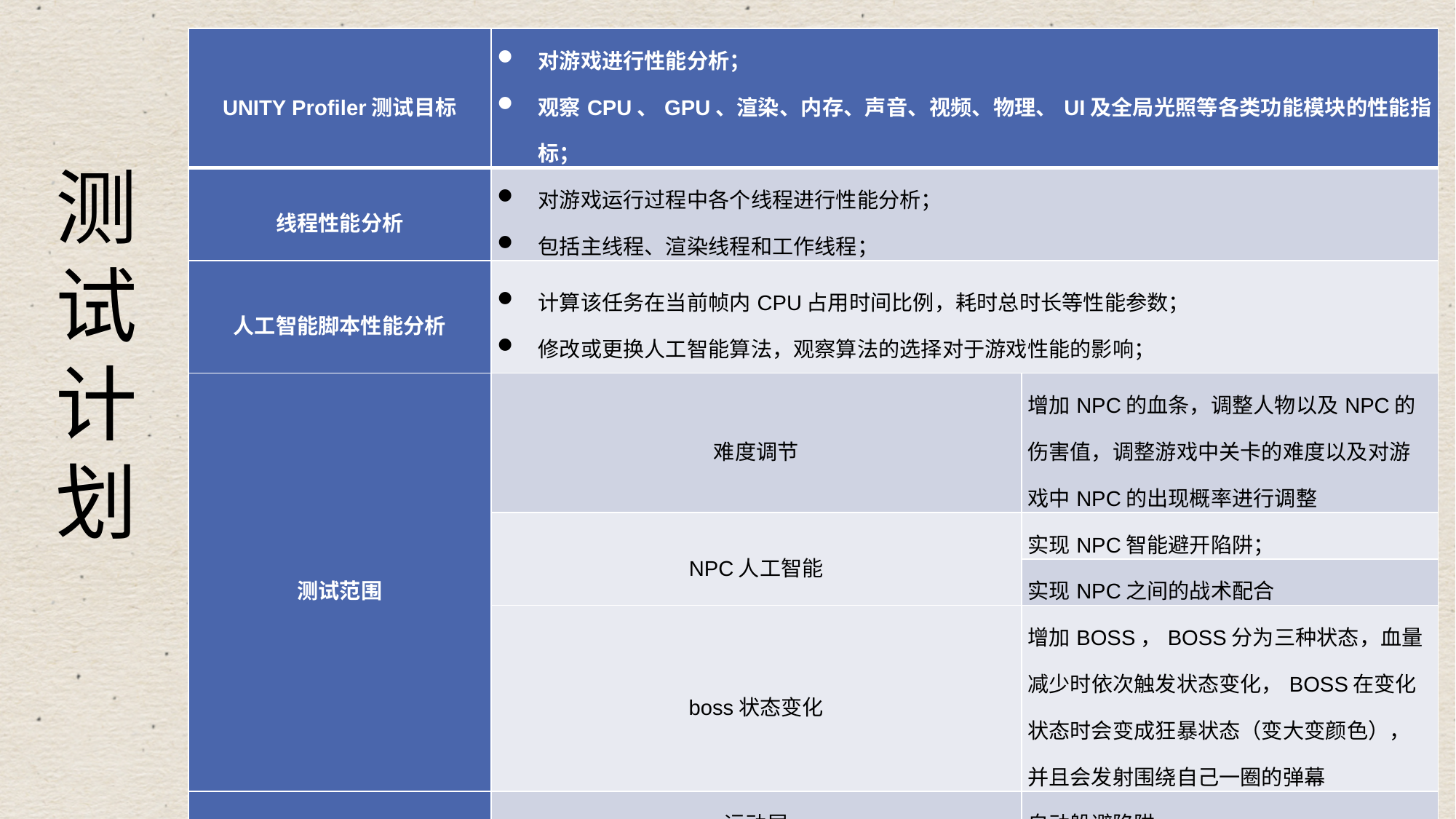

| UNITY Profiler测试目标 | 对游戏进行性能分析； 观察CPU、GPU、渲染、内存、声音、视频、物理、UI及全局光照等各类功能模块的性能指标； |  |
| --- | --- | --- |
| 线程性能分析 | 对游戏运行过程中各个线程进行性能分析； 包括主线程、渲染线程和工作线程； |  |
| 人工智能脚本性能分析 | 计算该任务在当前帧内CPU占用时间比例，耗时总时长等性能参数； 修改或更换人工智能算法，观察算法的选择对于游戏性能的影响； |  |
| 测试范围 | 难度调节 | 增加NPC的血条，调整人物以及NPC的伤害值，调整游戏中关卡的难度以及对游戏中NPC的出现概率进行调整 |
|  | NPC人工智能 | 实现NPC智能避开陷阱； |
|  |  | 实现NPC之间的战术配合 |
|  | boss状态变化 | 增加BOSS，BOSS分为三种状态，血量减少时依次触发状态变化，BOSS在变化状态时会变成狂暴状态（变大变颜色），并且会发射围绕自己一圈的弹幕 |
| 待测AI模型设计 | 运动层 | 自动躲避陷阱 |
|  | 决策层 | 以决策树为例 |
|  | 战略层 | 前后夹击，由队长带领 |
测
试
计
划